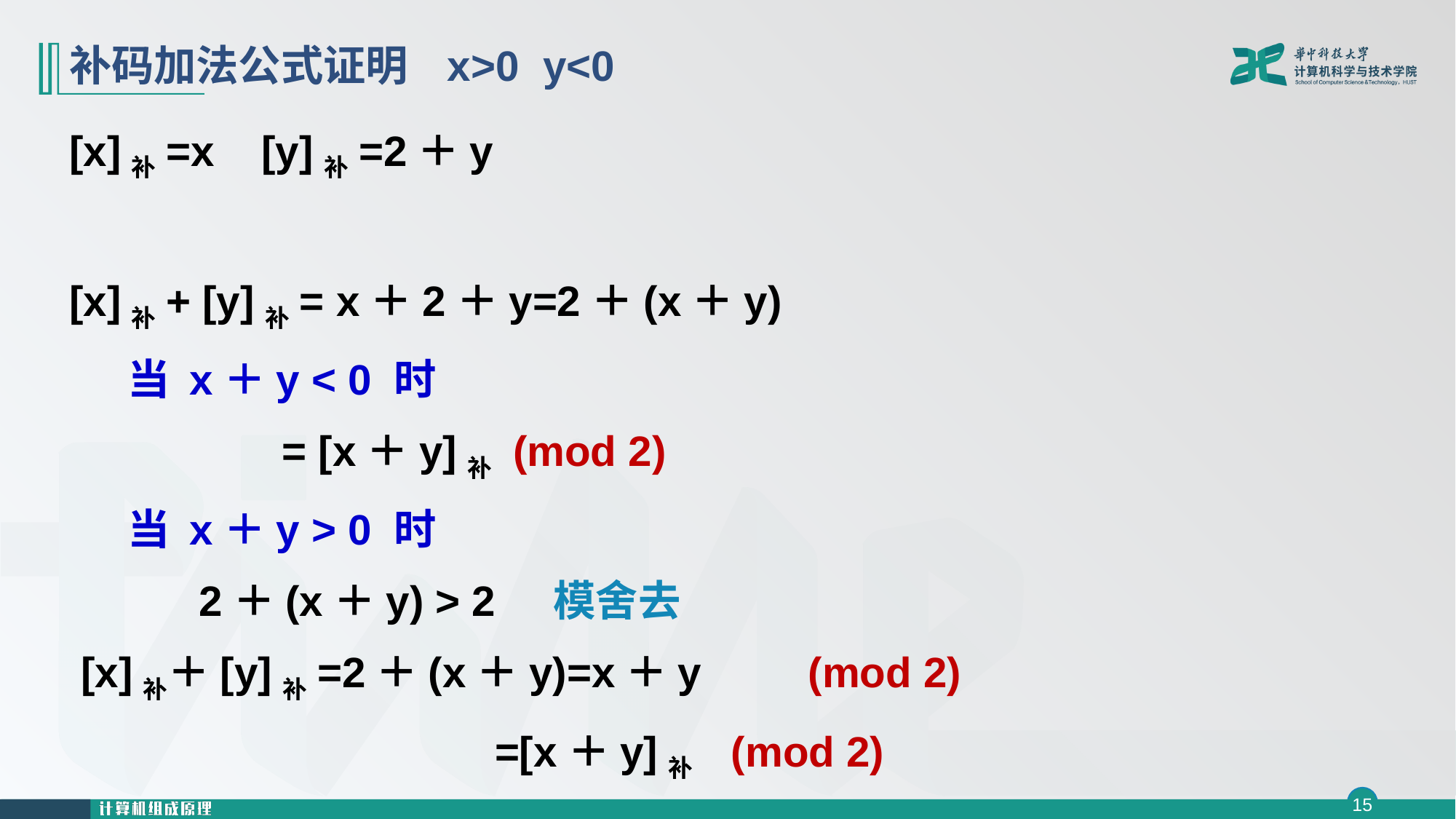

# 补码加法公式证明   x>0  y<0
[x]补=x    [y]补=2＋y

[x]补+ [y]补= x＋2＋y=2＋(x＋y)
     当 x＋y < 0 时
                  = [x＋y]补  (mod 2)
     当 x＋y > 0 时
           2＋(x＋y) > 2    模舍去
 [x]补＋[y]补=2＋(x＋y)=x＋y         (mod 2)
                                    =[x＋y]补     (mod 2)